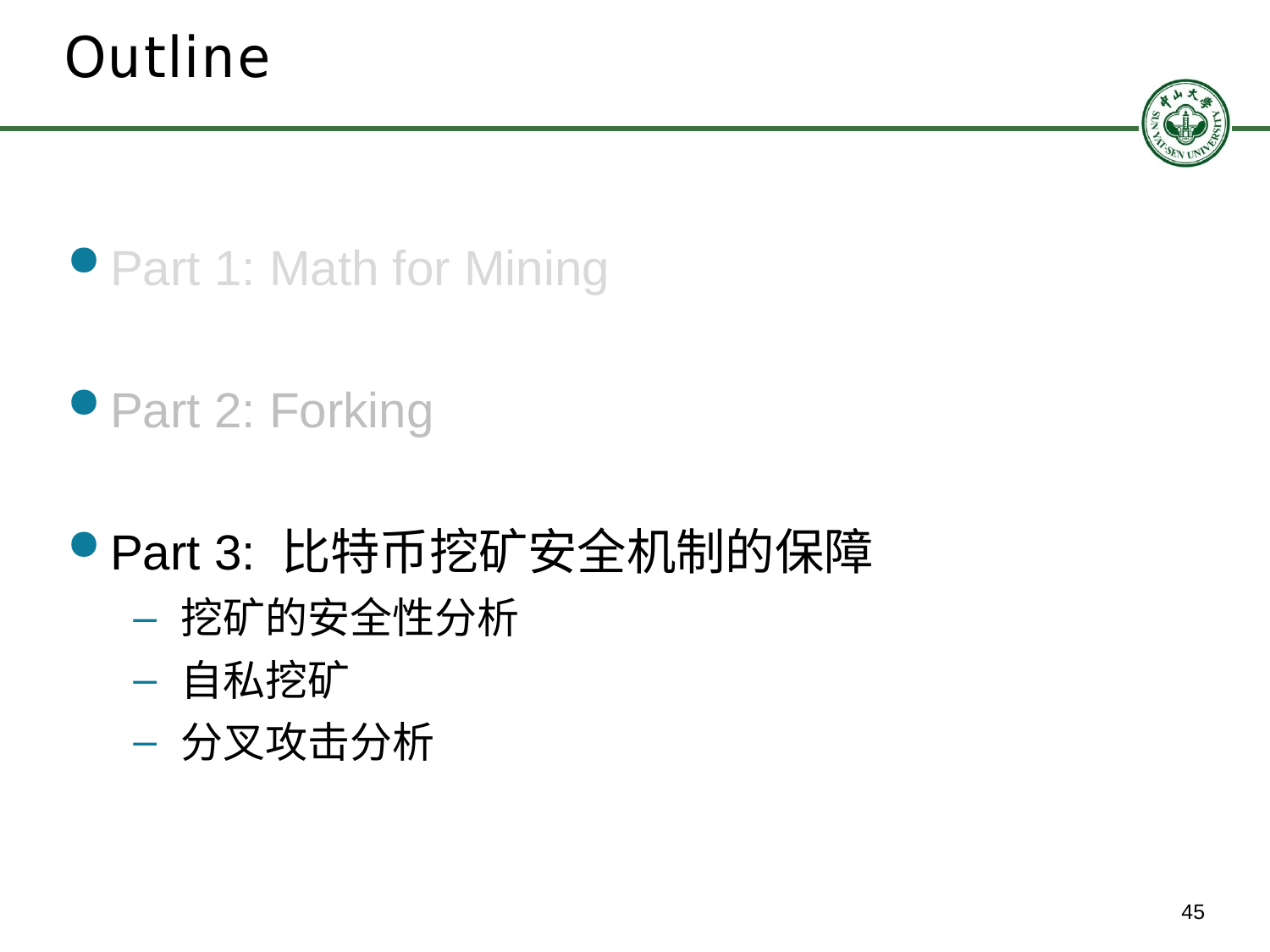

# Outline

Part 1: Math for Mining

Part 2: Forking

Part 3: 比特币挖矿安全机制的保障
挖矿的安全性分析
自私挖矿
分叉攻击分析